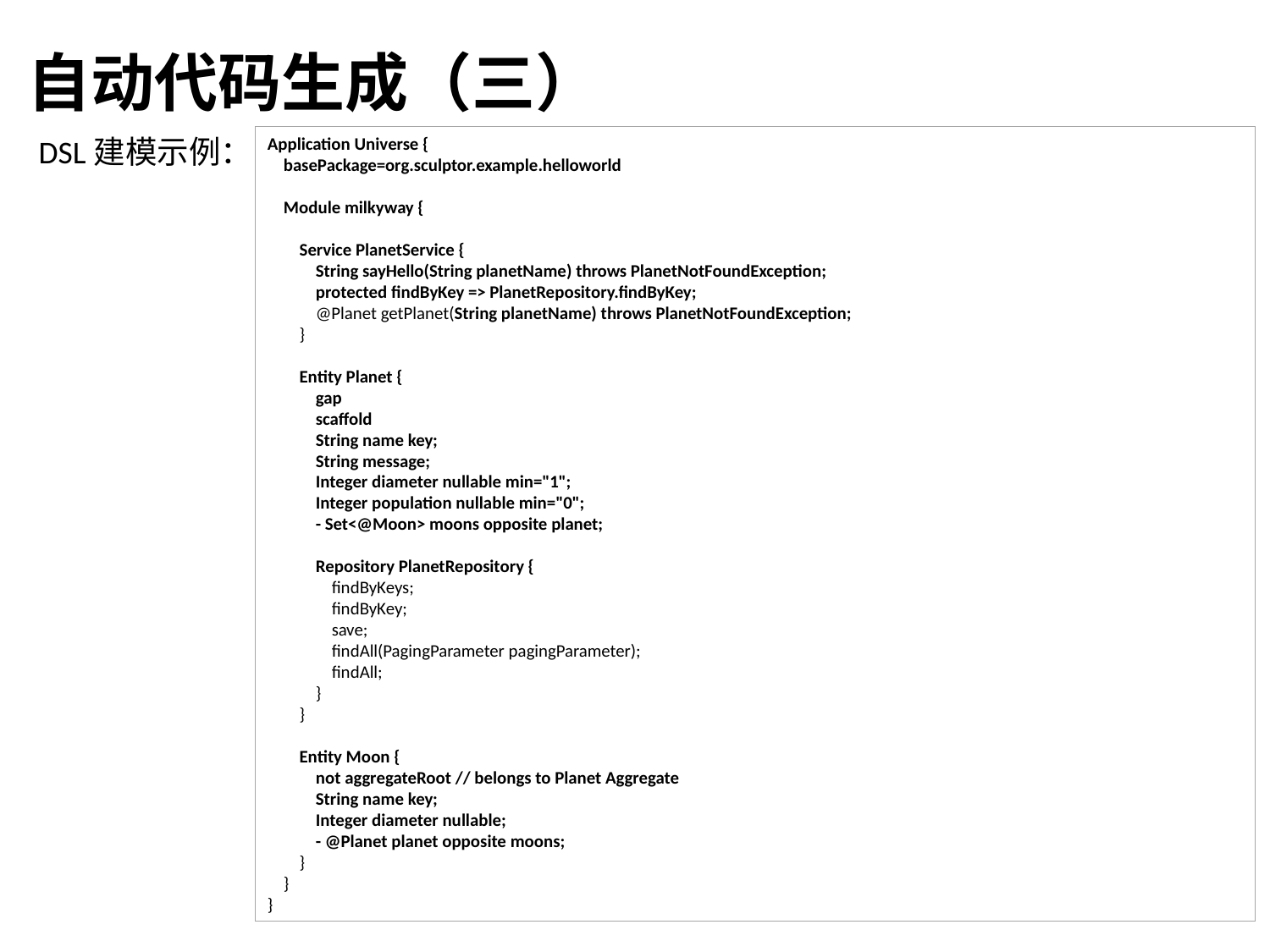

自动代码生成（三）
DSL建模示例：
Application Universe {
    basePackage=org.sculptor.example.helloworld

    Module milkyway {

        Service PlanetService {
            String sayHello(String planetName) throws PlanetNotFoundException;
            protected findByKey => PlanetRepository.findByKey;
            @Planet getPlanet(String planetName) throws PlanetNotFoundException;
        }

        Entity Planet {
            gap
            scaffold
            String name key;
            String message;
            Integer diameter nullable min="1";
            Integer population nullable min="0";
            - Set<@Moon> moons opposite planet;

            Repository PlanetRepository {
                findByKeys;
                findByKey;
                save;
                findAll(PagingParameter pagingParameter);
                findAll;
            }
        }

        Entity Moon {
            not aggregateRoot // belongs to Planet Aggregate
            String name key;
            Integer diameter nullable;
            - @Planet planet opposite moons;
        }
    }
}